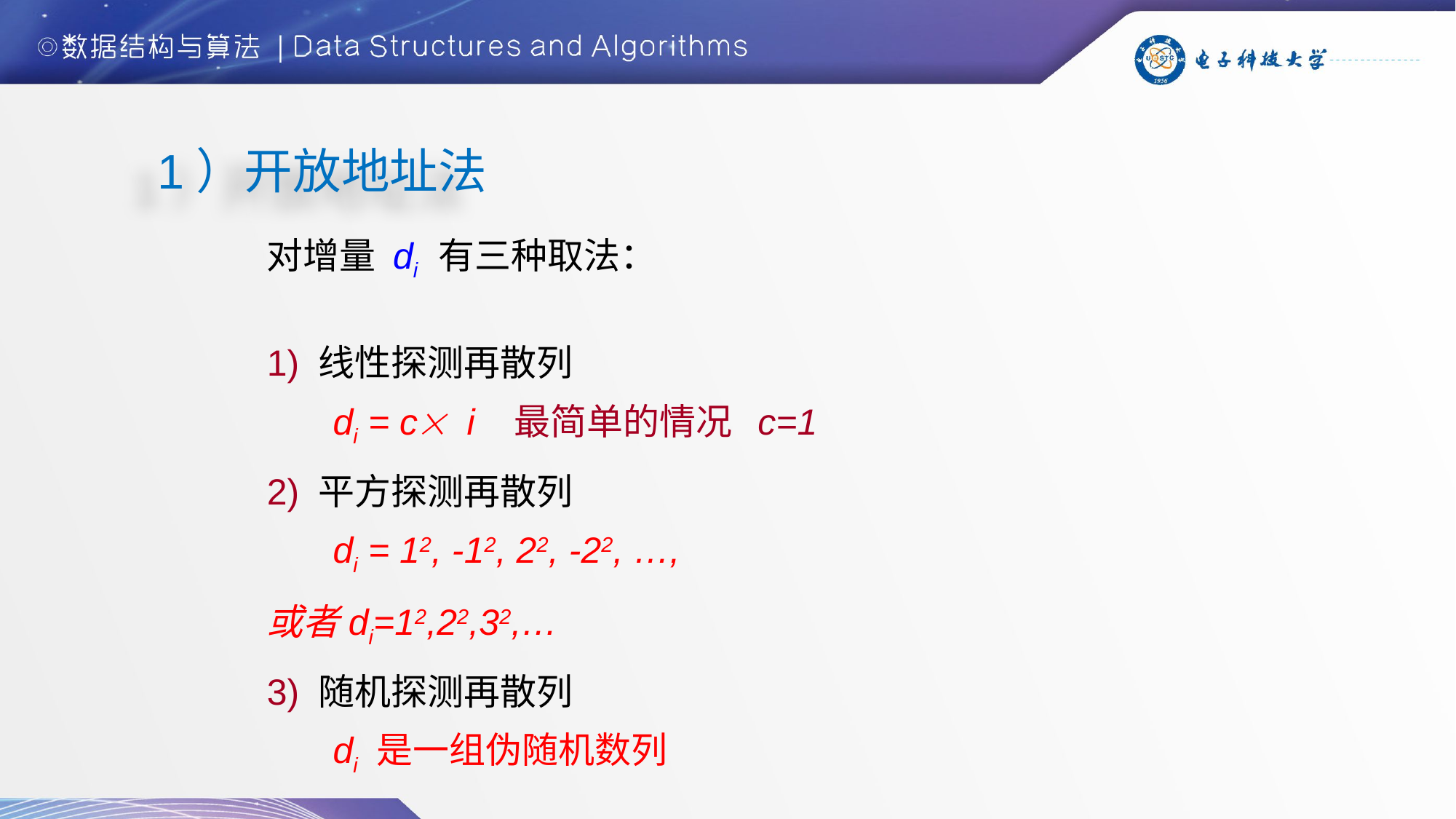

1）开放地址法
对增量 di  有三种取法：
1) 线性探测再散列
  di = c×  i   最简单的情况  c=1
2) 平方探测再散列
  di = 12, -12, 22, -22, …,
或者di=12,22,32,…
3) 随机探测再散列
  di 是一组伪随机数列